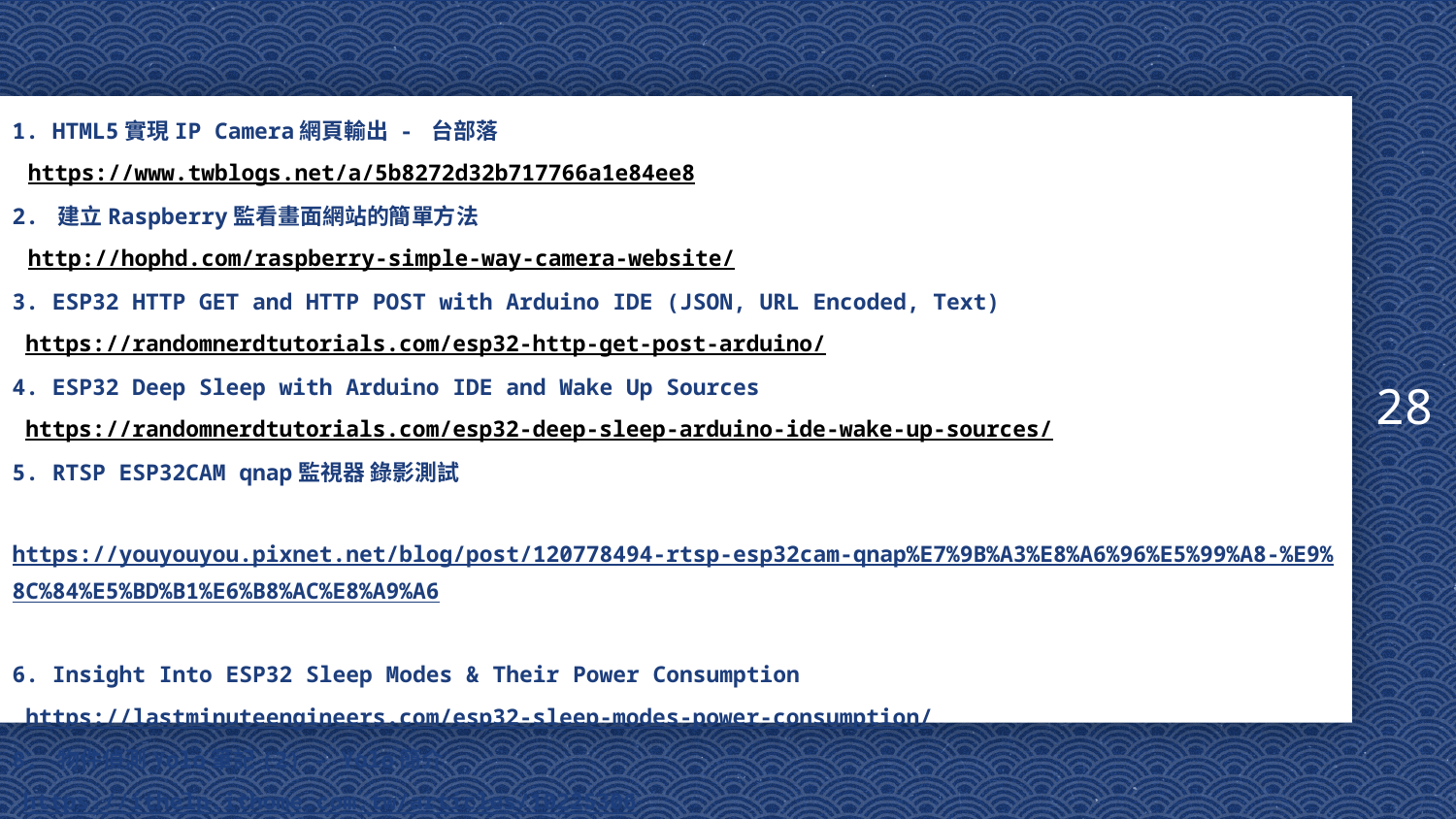

28
# 1. HTML5實現IP Camera網頁輸出 - 台部落 https://www.twblogs.net/a/5b8272d32b717766a1e84ee8 2. 建立Raspberry監看畫面網站的簡單方法 http://hophd.com/raspberry-simple-way-camera-website/ 3. ESP32 HTTP GET and HTTP POST with Arduino IDE (JSON, URL Encoded, Text) https://randomnerdtutorials.com/esp32-http-get-post-arduino/ 4. ESP32 Deep Sleep with Arduino IDE and Wake Up Sources https://randomnerdtutorials.com/esp32-deep-sleep-arduino-ide-wake-up-sources/ 5. RTSP ESP32CAM qnap監視器 錄影測試 https://youyouyou.pixnet.net/blog/post/120778494-rtsp-esp32cam-qnap%E7%9B%A3%E8%A6%96%E5%99%A8-%E9%8C%84%E5%BD%B1%E6%B8%AC%E8%A9%A6 6. Insight Into ESP32 Sleep Modes & Their Power Consumption https://lastminuteengineers.com/esp32-sleep-modes-power-consumption/ 8. 物件偵測Yolo筆記(2) - Yolo簡介 https://ithelp.ithome.com.tw/articles/10225306